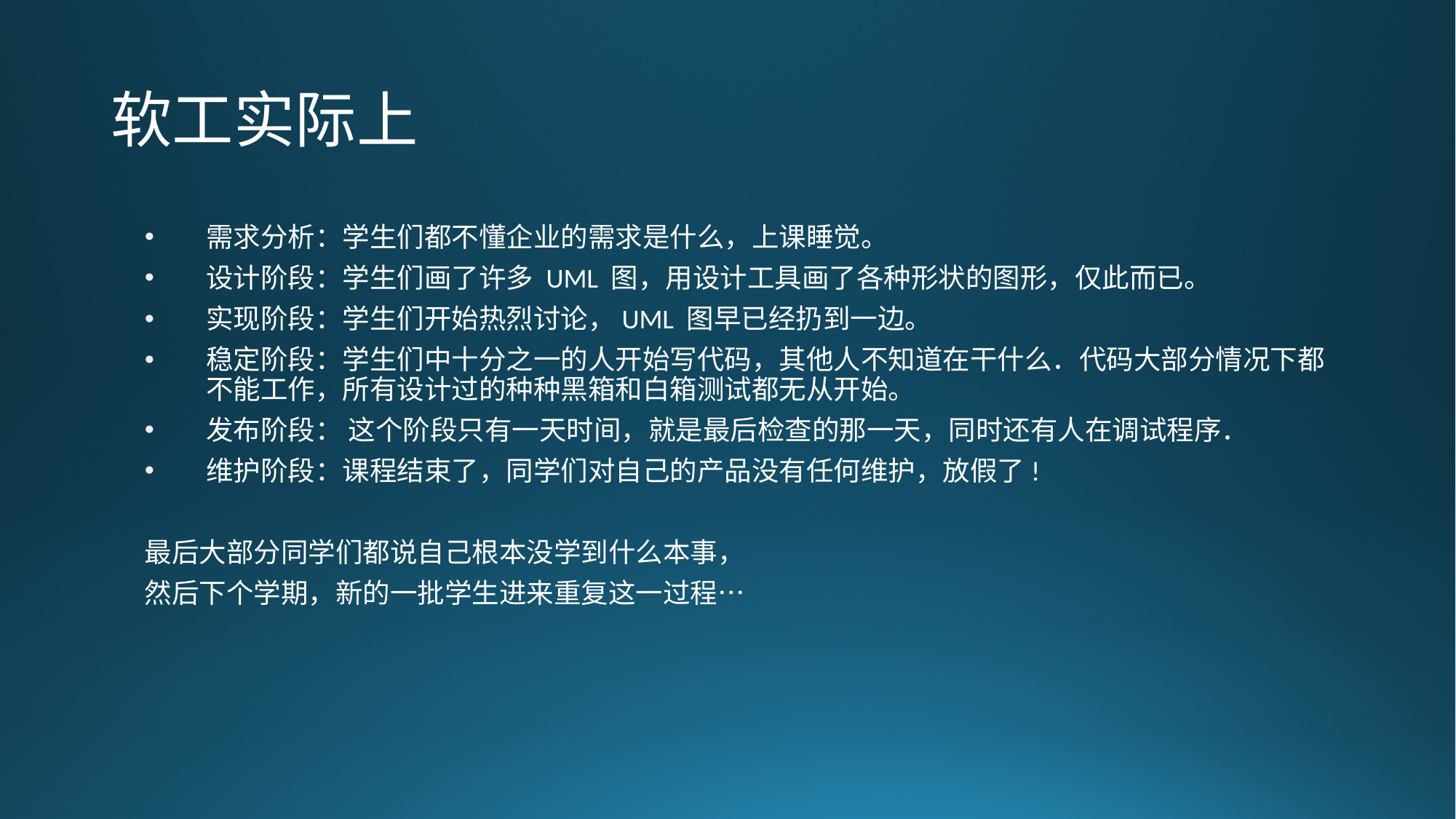

# 软工实际上
需求分析：学生们都不懂企业的需求是什么，上课睡觉。
设计阶段：学生们画了许多 UML 图，用设计工具画了各种形状的图形，仅此而已。
实现阶段：学生们开始热烈讨论，UML 图早已经扔到一边。
稳定阶段：学生们中十分之一的人开始写代码，其他人不知道在干什么．代码大部分情况下都不能工作，所有设计过的种种黑箱和白箱测试都无从开始。
发布阶段： 这个阶段只有一天时间，就是最后检查的那一天，同时还有人在调试程序．
维护阶段：课程结束了，同学们对自己的产品没有任何维护，放假了!

最后大部分同学们都说自己根本没学到什么本事，
然后下个学期，新的一批学生进来重复这一过程…